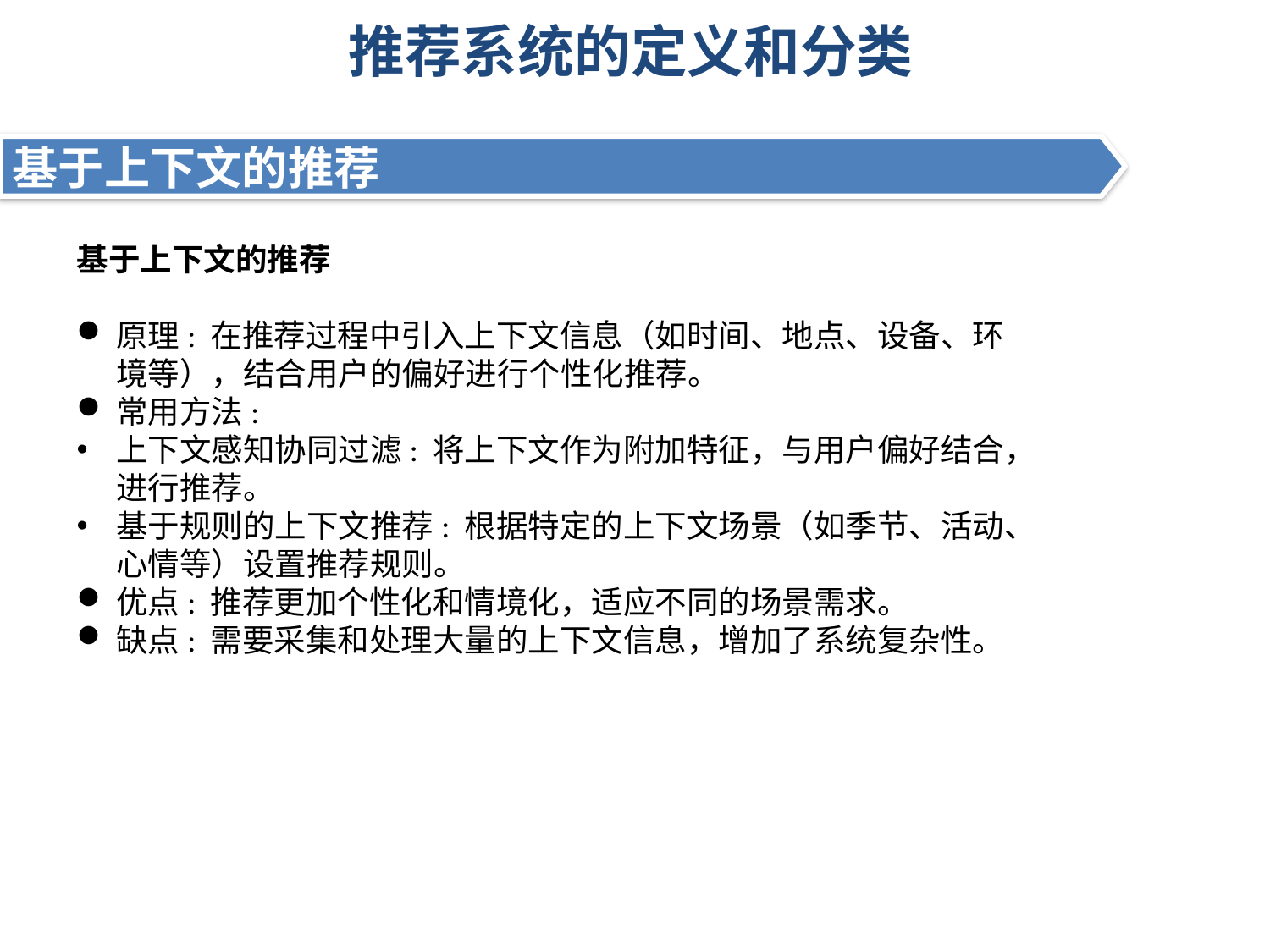

# 推荐系统的定义和分类
基于上下文的推荐
基于上下文的推荐

原理: 在推荐过程中引入上下文信息（如时间、地点、设备、环境等），结合用户的偏好进行个性化推荐。
常用方法:
上下文感知协同过滤: 将上下文作为附加特征，与用户偏好结合，进行推荐。
基于规则的上下文推荐: 根据特定的上下文场景（如季节、活动、心情等）设置推荐规则。
优点: 推荐更加个性化和情境化，适应不同的场景需求。
缺点: 需要采集和处理大量的上下文信息，增加了系统复杂性。
30